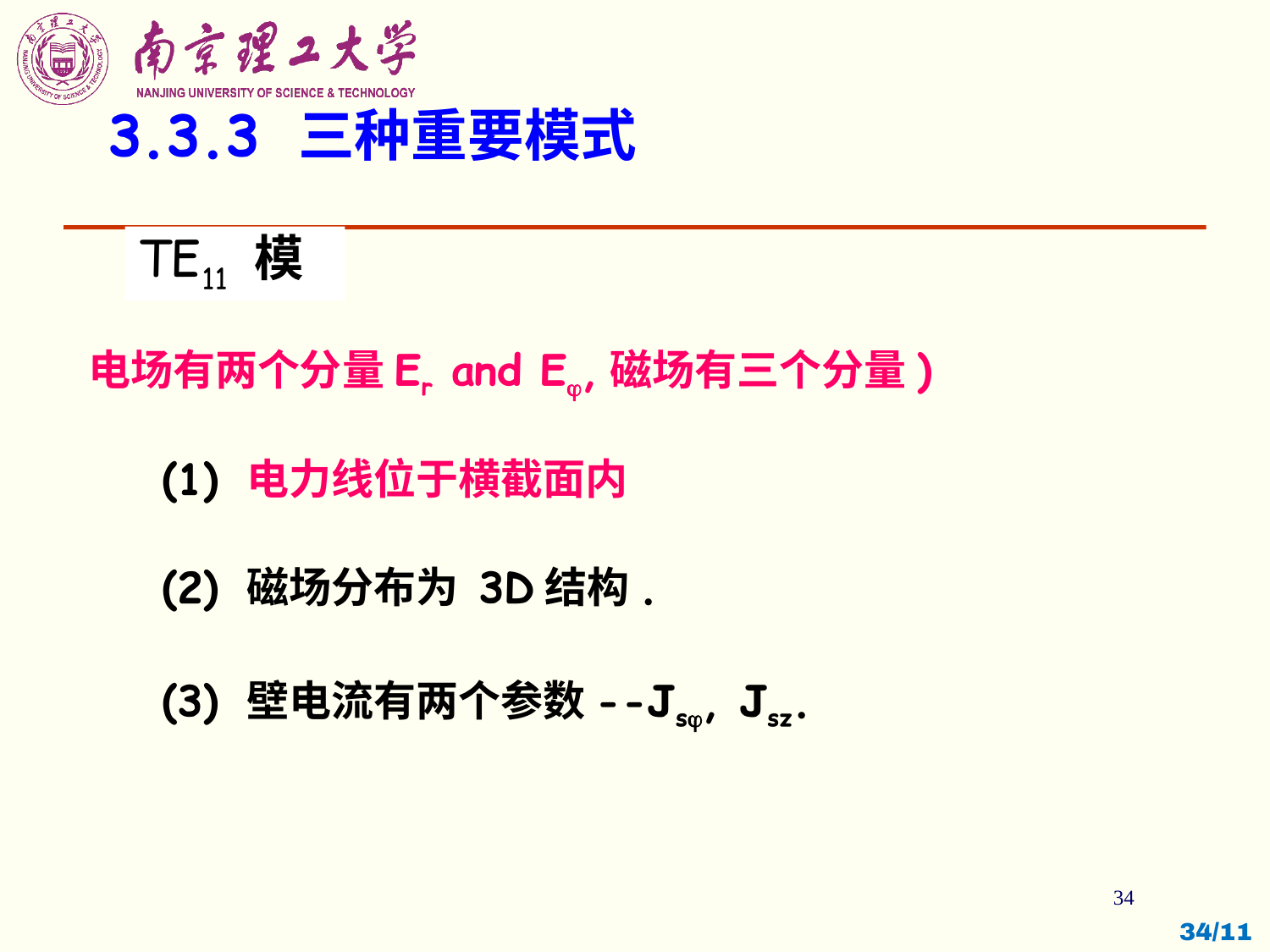

# 3.3.3 三种重要模式
TE11 模
电场有两个分量Er and Eϕ,磁场有三个分量)

    (1) 电力线位于横截面内

    (2) 磁场分布为 3D结构.

    (3) 壁电流有两个参数--Jsϕ, Jsz.

34/11